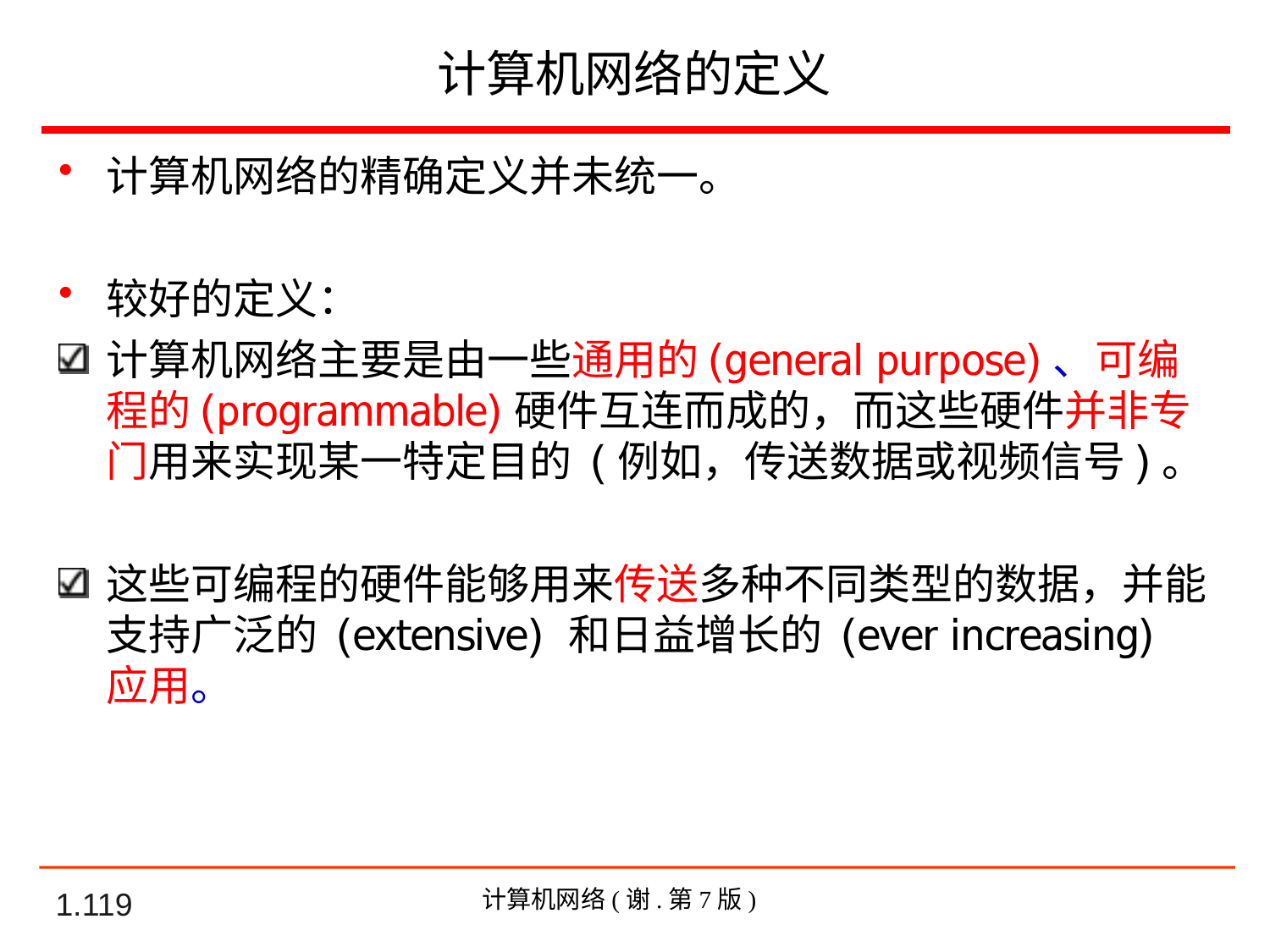

# 计算机网络的定义
计算机网络的精确定义并未统一。

较好的定义：
计算机网络主要是由一些通用的(general purpose)、可编程的(programmable)硬件互连而成的，而这些硬件并非专门用来实现某一特定目的 (例如，传送数据或视频信号)。

这些可编程的硬件能够用来传送多种不同类型的数据，并能支持广泛的 (extensive) 和日益增长的 (ever increasing) 应用。